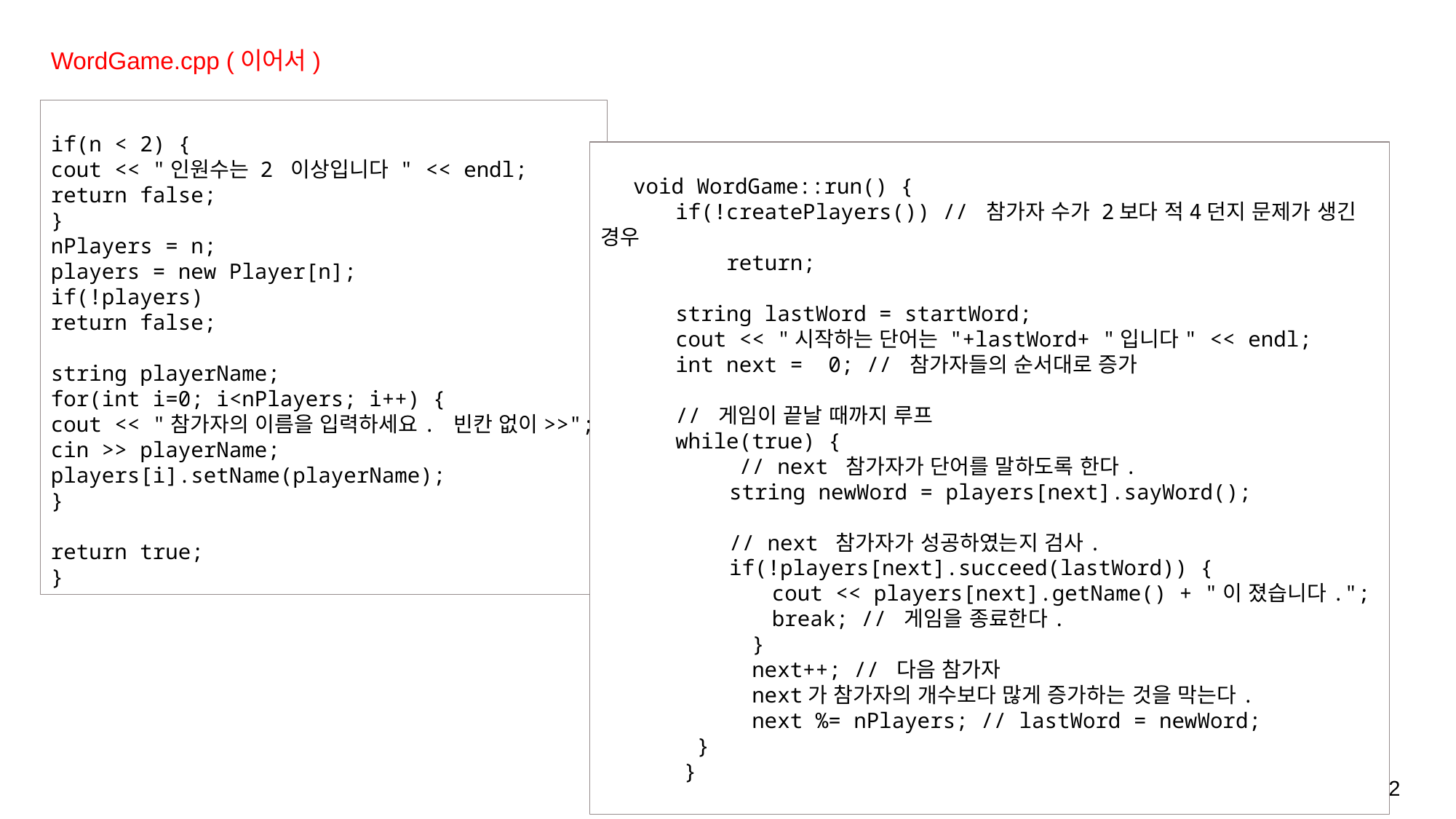

WordGame.cpp (이어서)

if(n < 2) {
cout << "인원수는 2 이상입니다 " << endl;
return false;
}
nPlayers = n;
players = new Player[n];
if(!players)
return false;

string playerName;
for(int i=0; i<nPlayers; i++) {
cout << "참가자의 이름을 입력하세요. 빈칸 없이>>";
cin >> playerName;
players[i].setName(playerName);
}

return true;
}

void WordGame::run() {
if(!createPlayers()) // 참가자 수가 2보다 적4던지 문제가 생긴 경우
    return;

string lastWord = startWord;
cout << "시작하는 단어는 "+lastWord+ "입니다" << endl;
int next =  0; // 참가자들의 순서대로 증가

// 게임이 끝날 때까지 루프
while(true) {
     // next 참가자가 단어를 말하도록 한다.
string newWord = players[next].sayWord();

// next 참가자가 성공하였는지 검사.
if(!players[next].succeed(lastWord)) {
cout << players[next].getName() + "이 졌습니다.";
break; // 게임을 종료한다.
      }
      next++; // 다음 참가자
      next가 참가자의 개수보다 많게 증가하는 것을 막는다.
      next %= nPlayers; // lastWord = newWord;
     }
    }